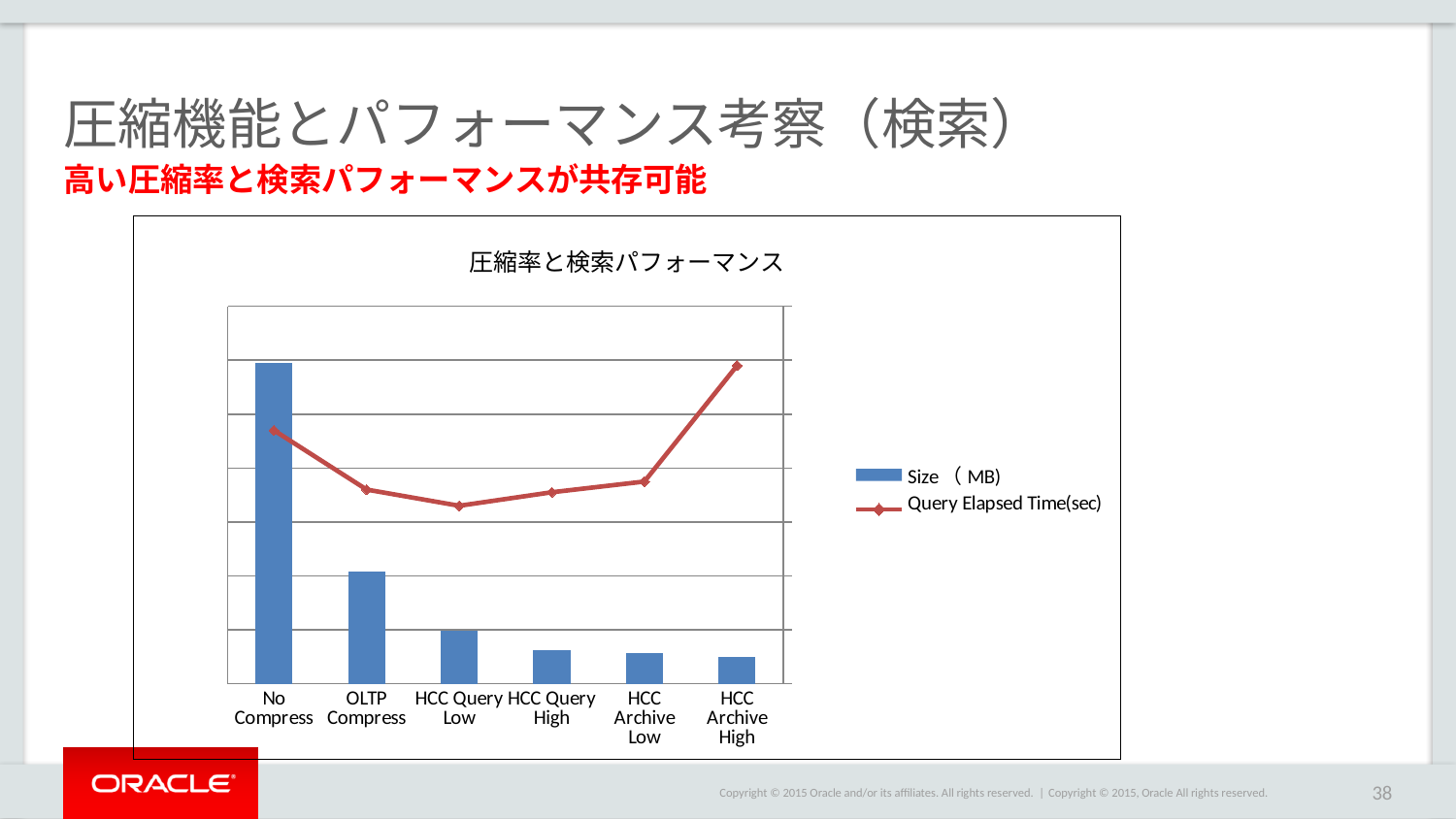

# 圧縮機能とパフォーマンス考察（検索）
高い圧縮率と検索パフォーマンスが共存可能

### Chart: 圧縮率と検索パフォーマンス

| Category | Size（MB) | Query Elapsed Time(sec) |
|---|---|---|
| No Compress | 297194.0 | 94.0 |
| OLTP Compress | 103896.0 | 72.0 |
| HCC Query Low | 48992.0 | 66.0 |
| HCC Query High | 30840.0 | 71.0 |
| HCC Archive Low | 28300.0 | 75.0 |
| HCC Archive High | 24368.0 | 118.0 |
Copyright © 2015, Oracle All rights reserved.
38